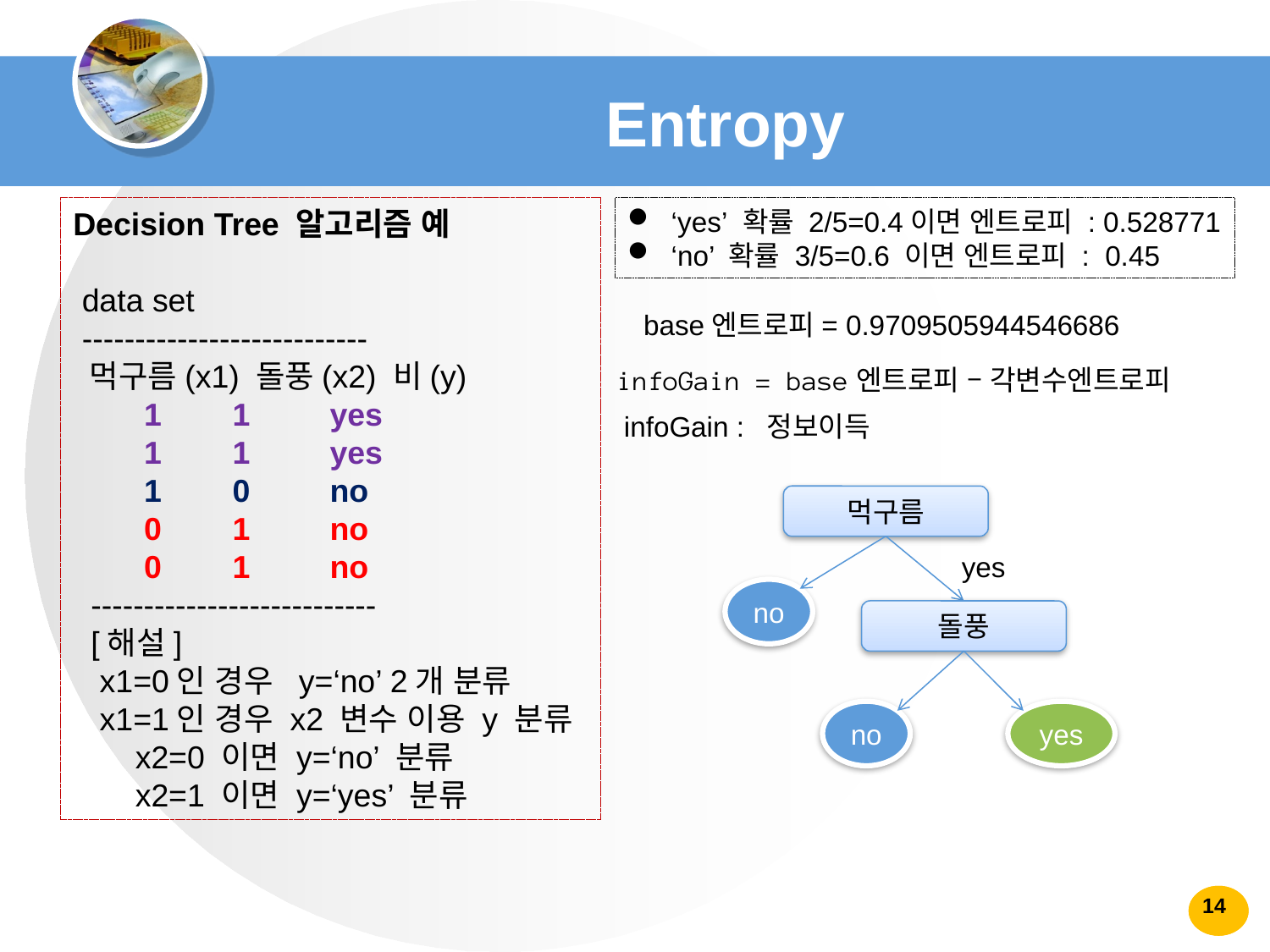

# Entropy
Decision Tree 알고리즘 예

 data set
 ---------------------------
 먹구름(x1) 돌풍(x2) 비(y)
        1        1         yes
        1        1         yes
        1        0         no
        0        1         no
        0        1         no
  ---------------------------
  [해설]
   x1=0인 경우  y=‘no’ 2개 분류
   x1=1인 경우 x2 변수 이용 y 분류
       x2=0 이면 y=‘no’ 분류
       x2=1 이면 y=‘yes’ 분류
  ‘yes’ 확률 2/5=0.4이면 엔트로피 : 0.528771
  ‘no’ 확률 3/5=0.6 이면 엔트로피 :  0.45
base엔트로피= 0.9709505944546686
infoGain = base엔트로피 – 각변수엔트로피
infoGain :  정보이득
먹구름
yes
no
돌풍
no
yes
14